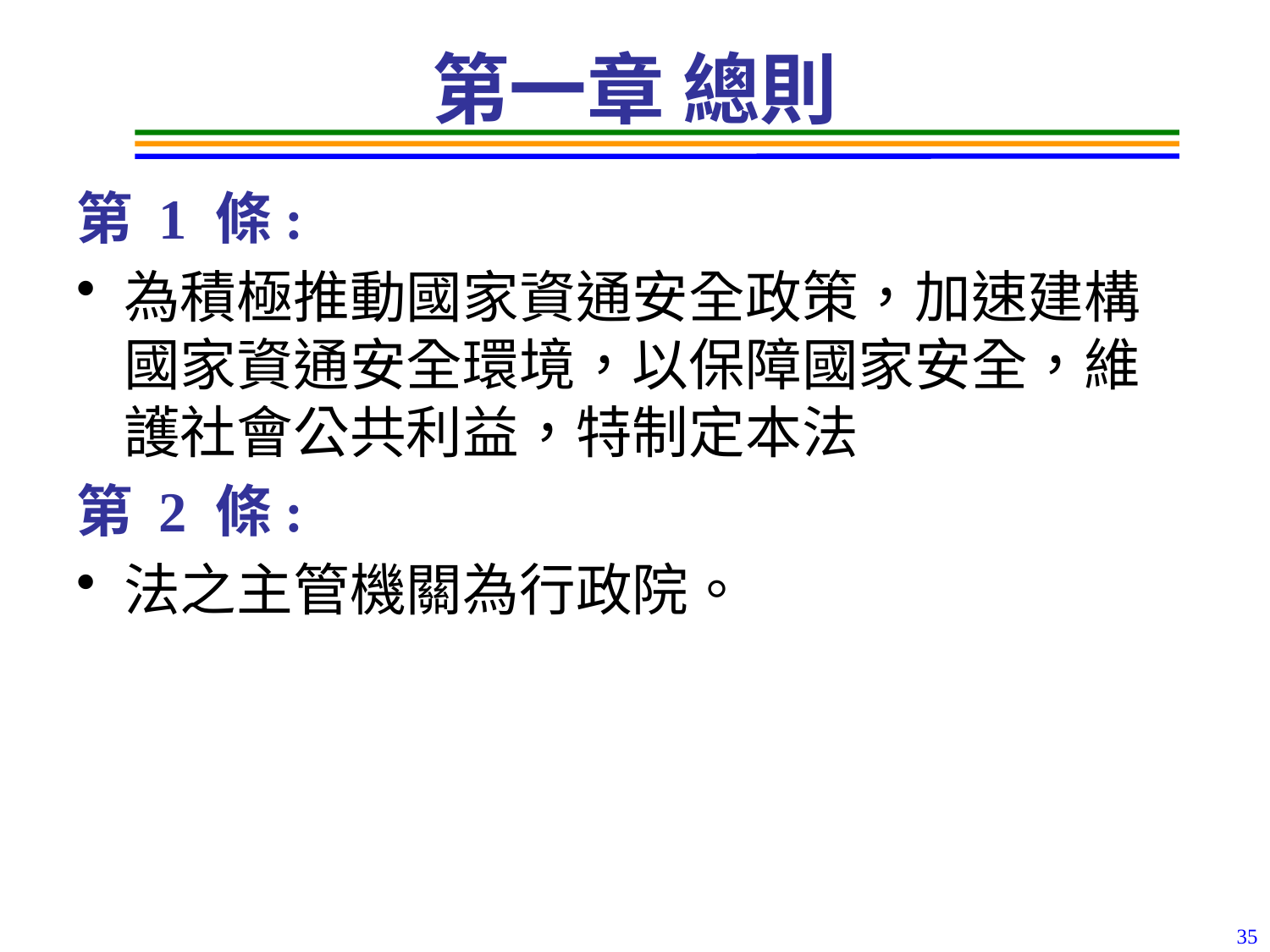

# 第一章 總則
第 1 條:
為積極推動國家資通安全政策，加速建構國家資通安全環境，以保障國家安全，維護社會公共利益，特制定本法
第 2 條:
法之主管機關為行政院。

35